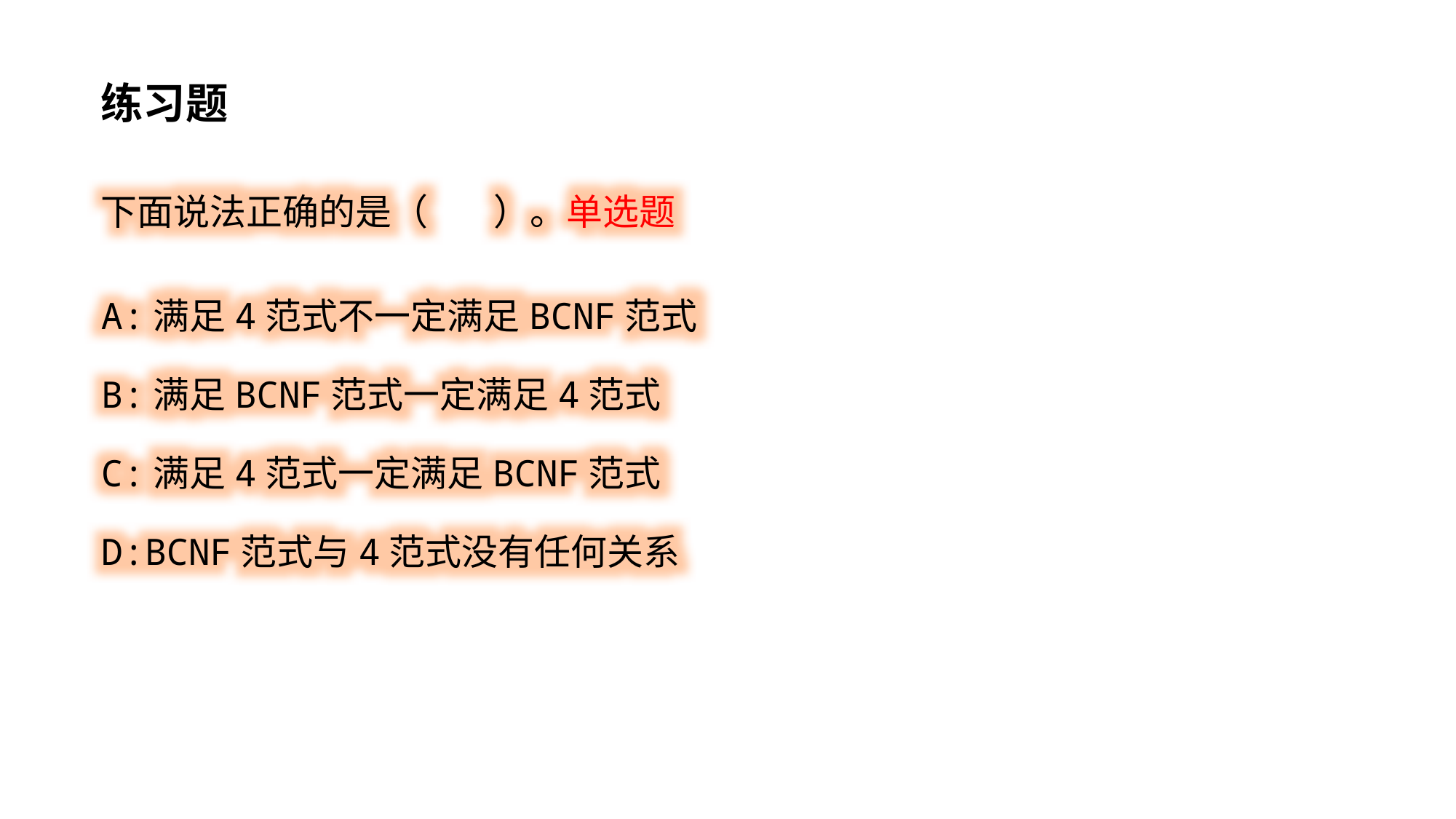

练习题
下面说法正确的是（        ）。单选题

A:满足4范式不一定满足BCNF范式

B:满足BCNF范式一定满足4范式

C:满足4范式一定满足BCNF范式

D:BCNF范式与4范式没有任何关系